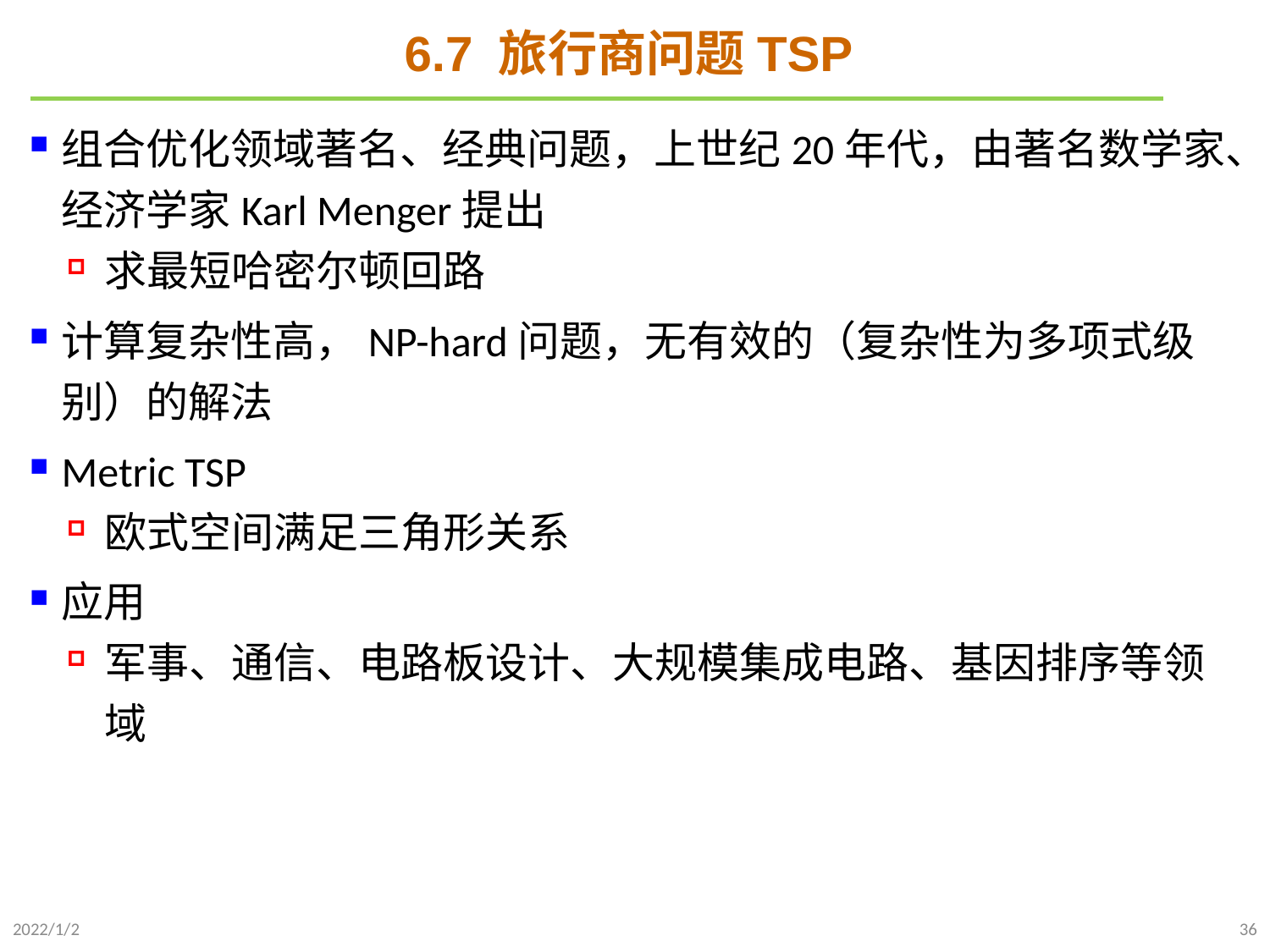

# 6.7 旅行商问题TSP
组合优化领域著名、经典问题，上世纪20年代，由著名数学家、经济学家Karl Menger提出
求最短哈密尔顿回路
计算复杂性高，NP-hard问题，无有效的（复杂性为多项式级别）的解法
Metric TSP
欧式空间满足三角形关系
应用
军事、通信、电路板设计、大规模集成电路、基因排序等领域

2022/1/2
36